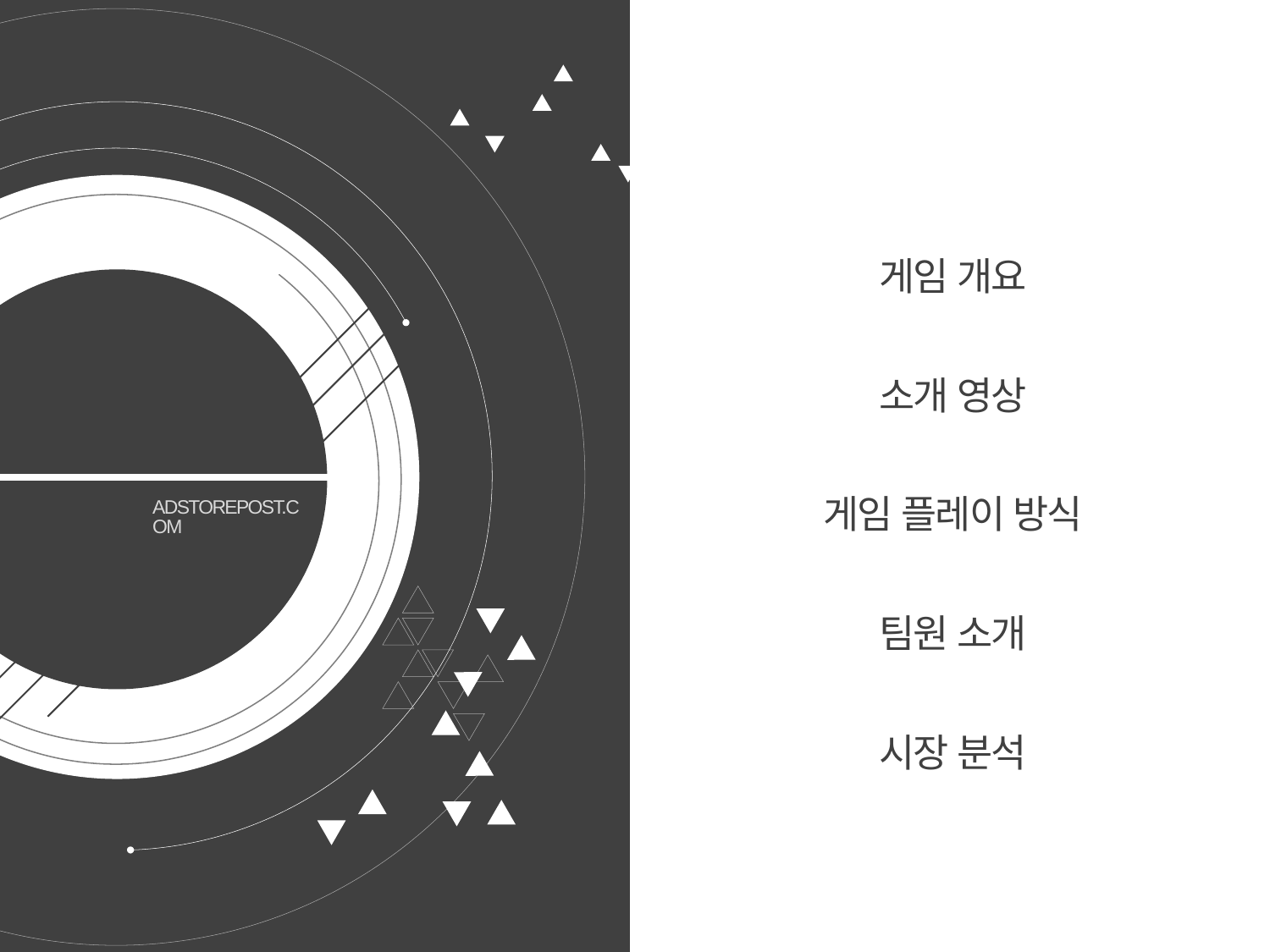

게임 개요

소개 영상

게임 플레이 방식

팀원 소개

시장 분석

# INDEX
ADSTOREPOST.COM